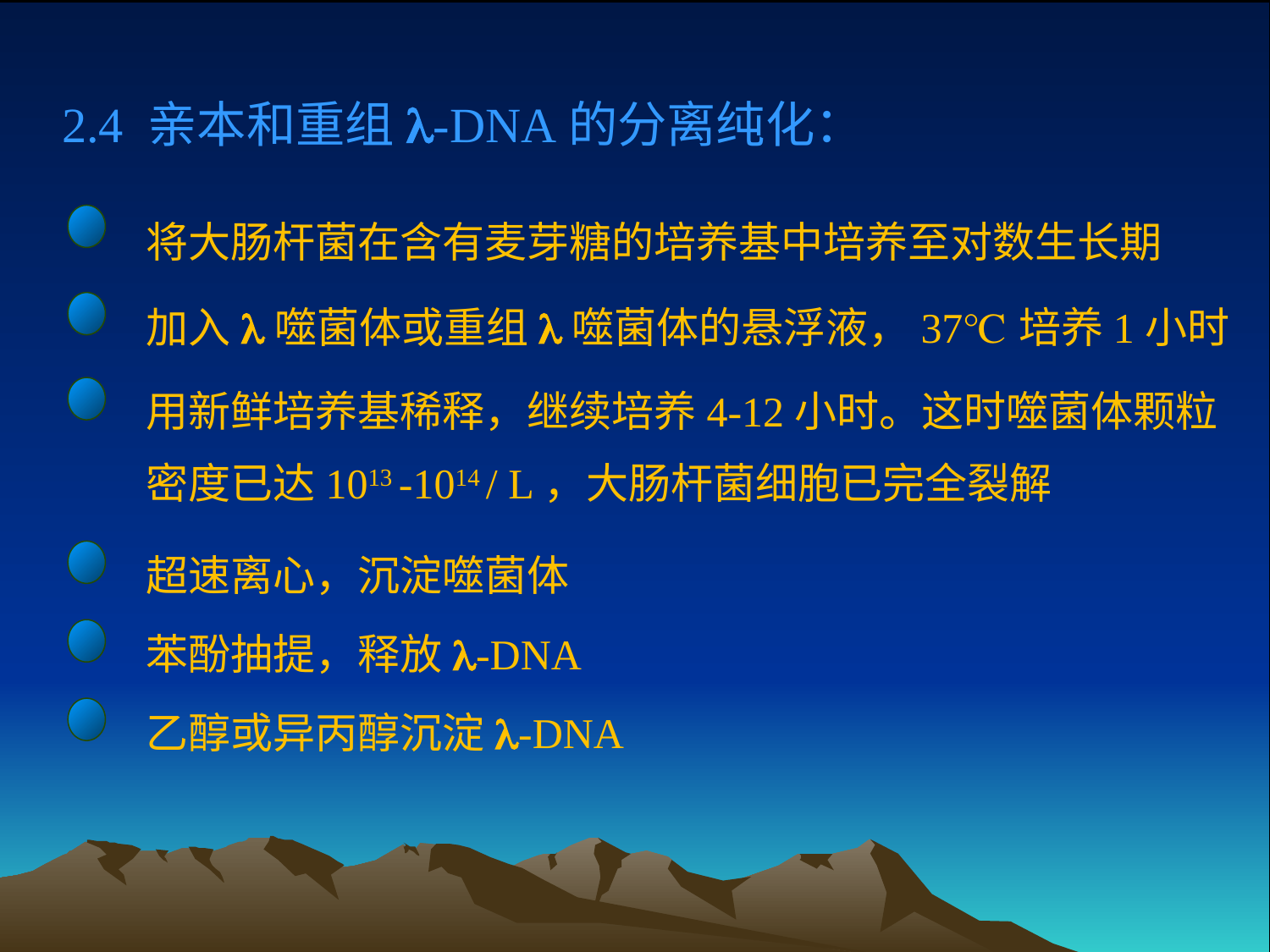

2.4 亲本和重组λ-DNA的分离纯化：
将大肠杆菌在含有麦芽糖的培养基中培养至对数生长期

加入λ噬菌体或重组λ噬菌体的悬浮液，37℃培养1小时

用新鲜培养基稀释，继续培养4-12小时。这时噬菌体颗粒

密度已达1013 -1014 / L，大肠杆菌细胞已完全裂解
超速离心，沉淀噬菌体

苯酚抽提，释放λ-DNA

乙醇或异丙醇沉淀λ-DNA